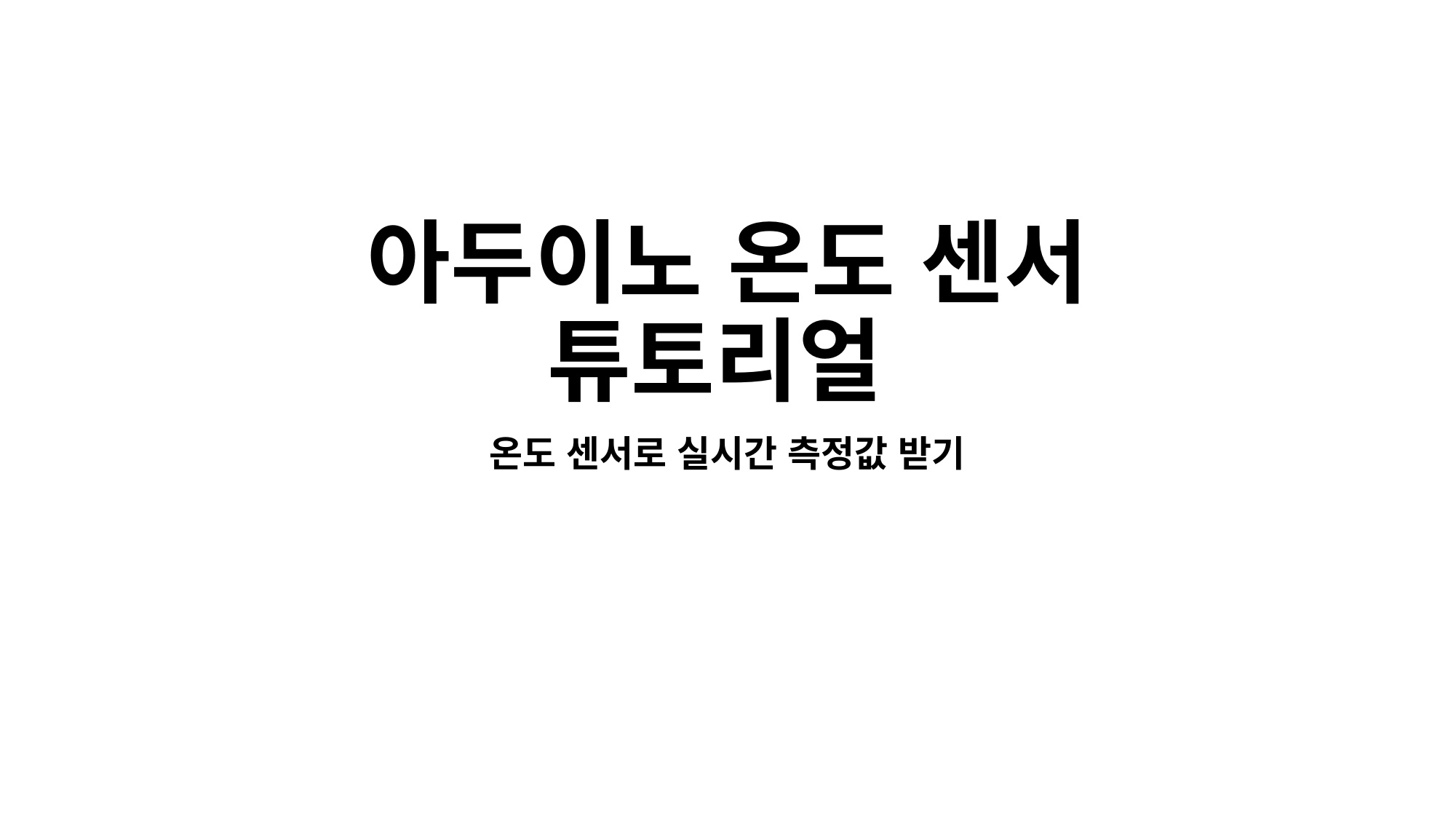

# 아두이노 온도 센서 튜토리얼
온도 센서로 실시간 측정값 받기